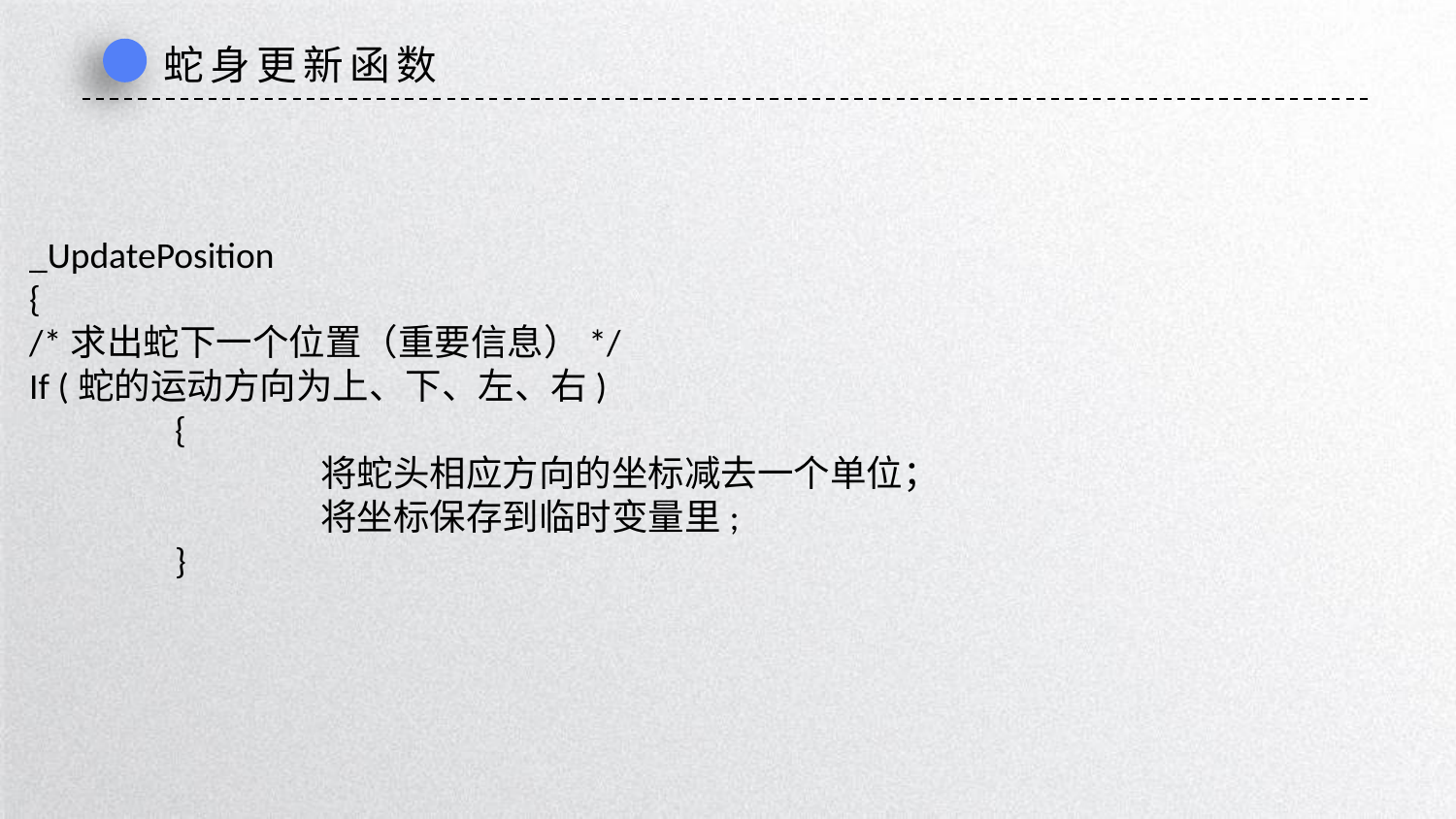

蛇身更新函数

_UpdatePosition
{
/*求出蛇下一个位置（重要信息）*/
If (蛇的运动方向为上、下、左、右)
	{
		将蛇头相应方向的坐标减去一个单位；
		将坐标保存到临时变量里;
	}

延时符